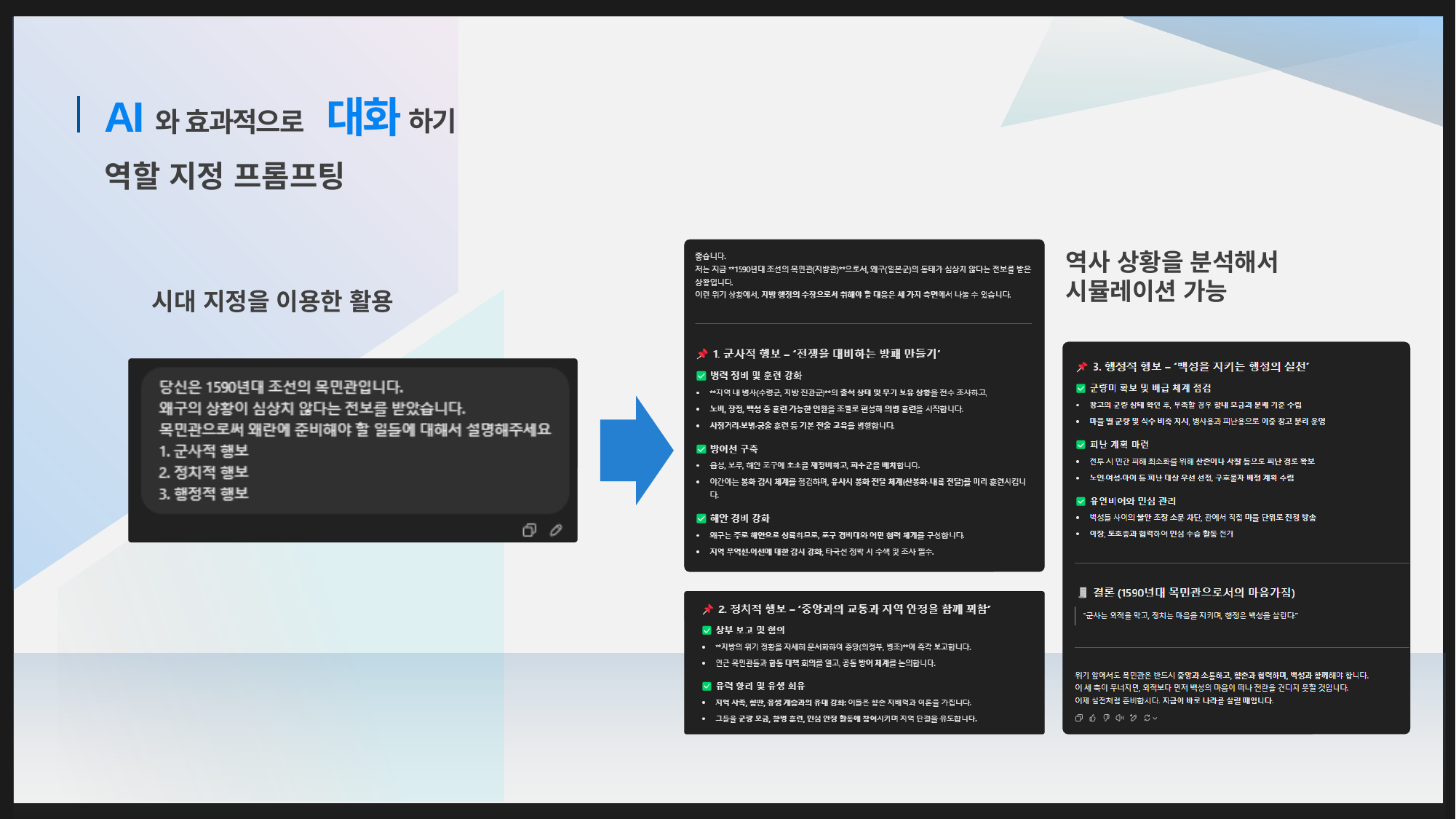

AI
대화
하기
와 효과적으로
역할 지정 프롬프팅

역사 상황을 분석해서
시뮬레이션 가능
시대 지정을 이용한 활용